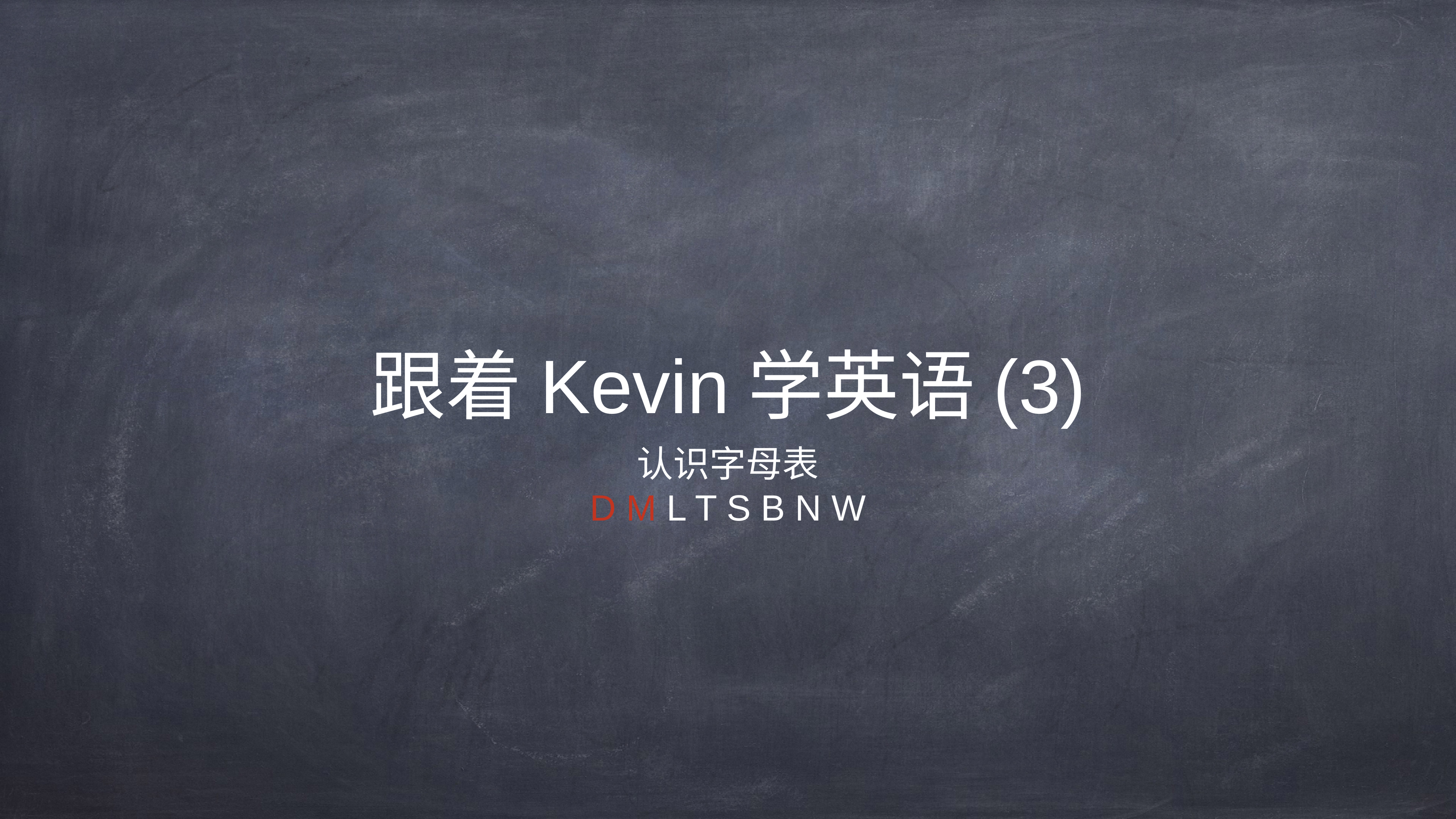

# 跟着Kevin学英语(3)
认识字母表
D M L T S B N W